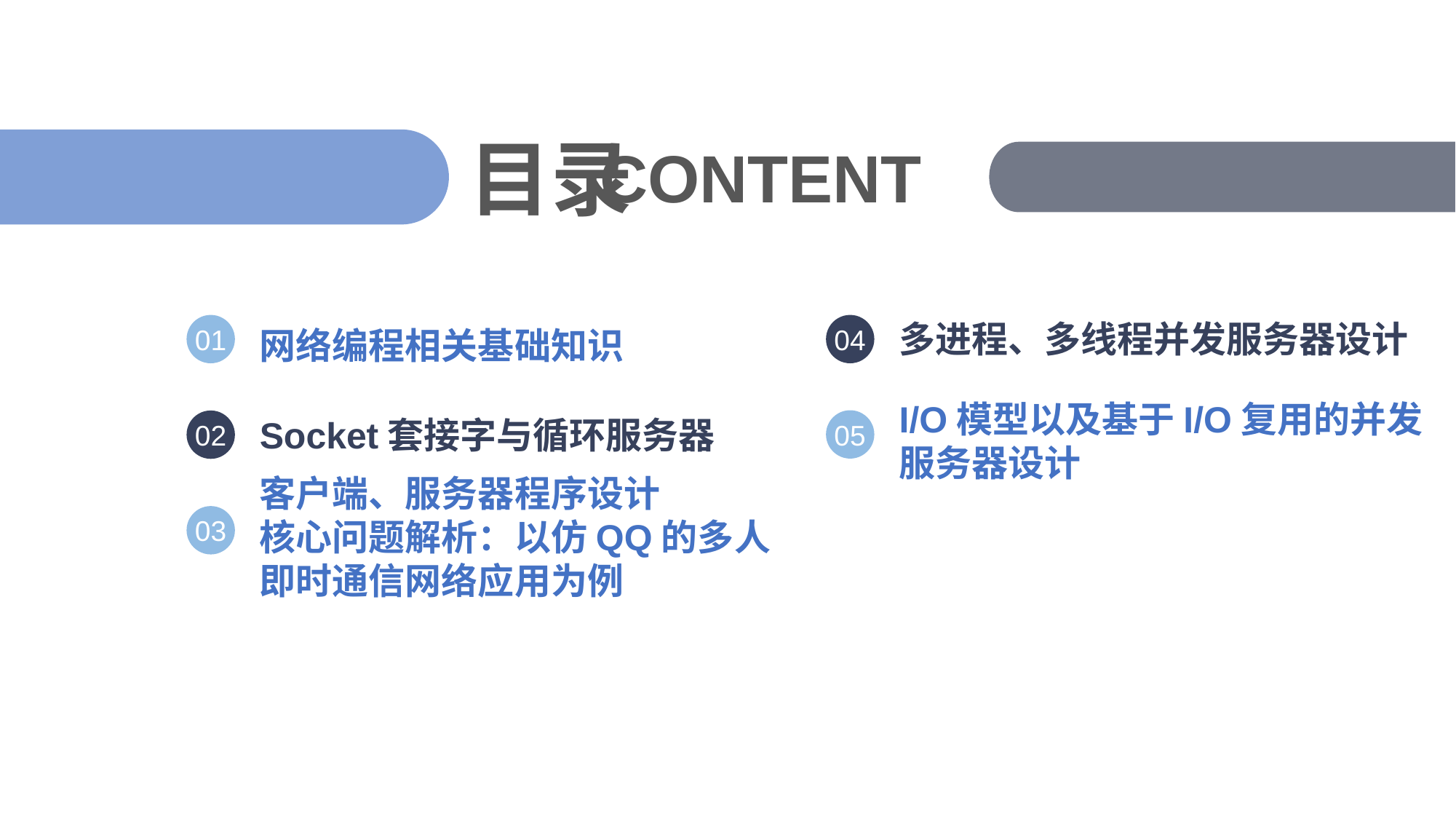

01
网络编程相关基础知识
04
多进程、多线程并发服务器设计
05
I/O模型以及基于I/O复用的并发
服务器设计
02
Socket套接字与循环服务器
03
客户端、服务器程序设计
核心问题解析：以仿QQ的多人
即时通信网络应用为例